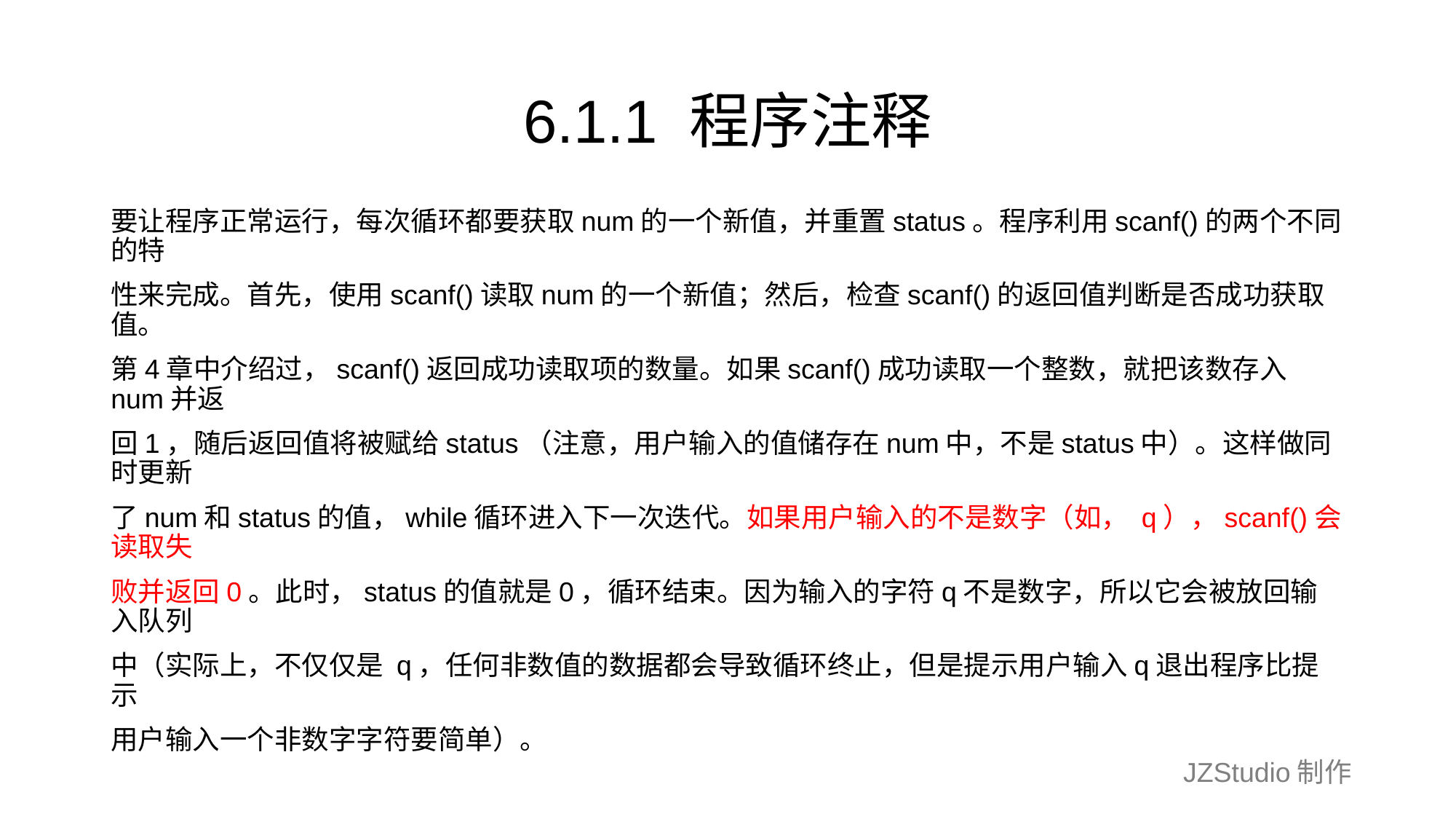

# 6.1.1 程序注释
要让程序正常运行，每次循环都要获取num的一个新值，并重置status。程序利用scanf()的两个不同的特
性来完成。首先，使用scanf()读取num的一个新值；然后，检查scanf()的返回值判断是否成功获取值。
第4章中介绍过，scanf()返回成功读取项的数量。如果scanf()成功读取一个整数，就把该数存入num并返
回1，随后返回值将被赋给status（注意，用户输入的值储存在num中，不是status中）。这样做同时更新
了num和status的值，while循环进入下一次迭代。如果用户输入的不是数字（如， q），scanf()会读取失
败并返回0。此时，status的值就是0，循环结束。因为输入的字符q不是数字，所以它会被放回输入队列
中（实际上，不仅仅是 q，任何非数值的数据都会导致循环终止，但是提示用户输入q退出程序比提示
用户输入一个非数字字符要简单）。